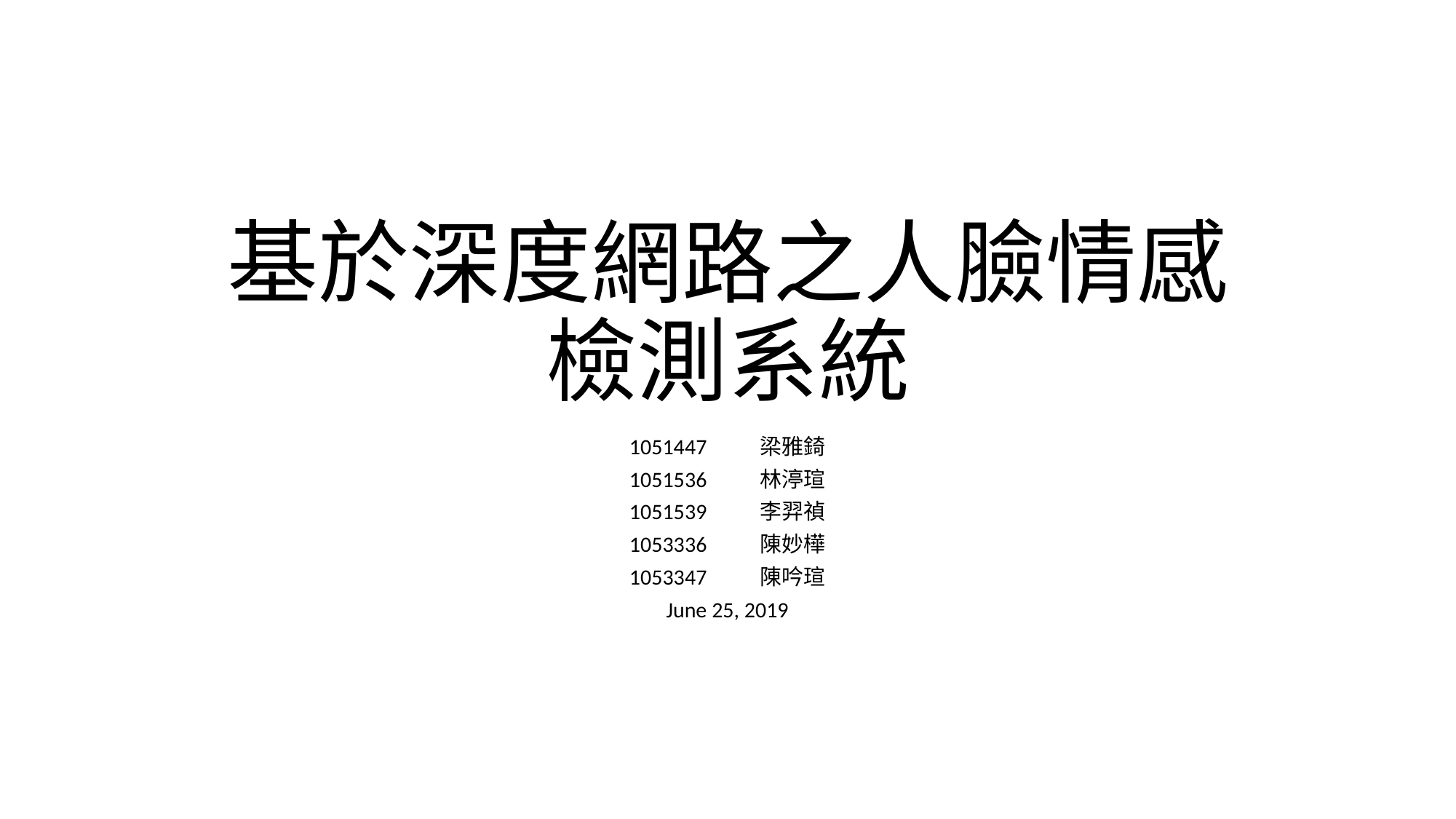

# 基於深度網路之人臉情感檢測系統
1051447	梁雅錡
1051536	林渟瑄
1051539	李羿禎
1053336	陳妙樺
1053347	陳吟瑄
June 25, 2019